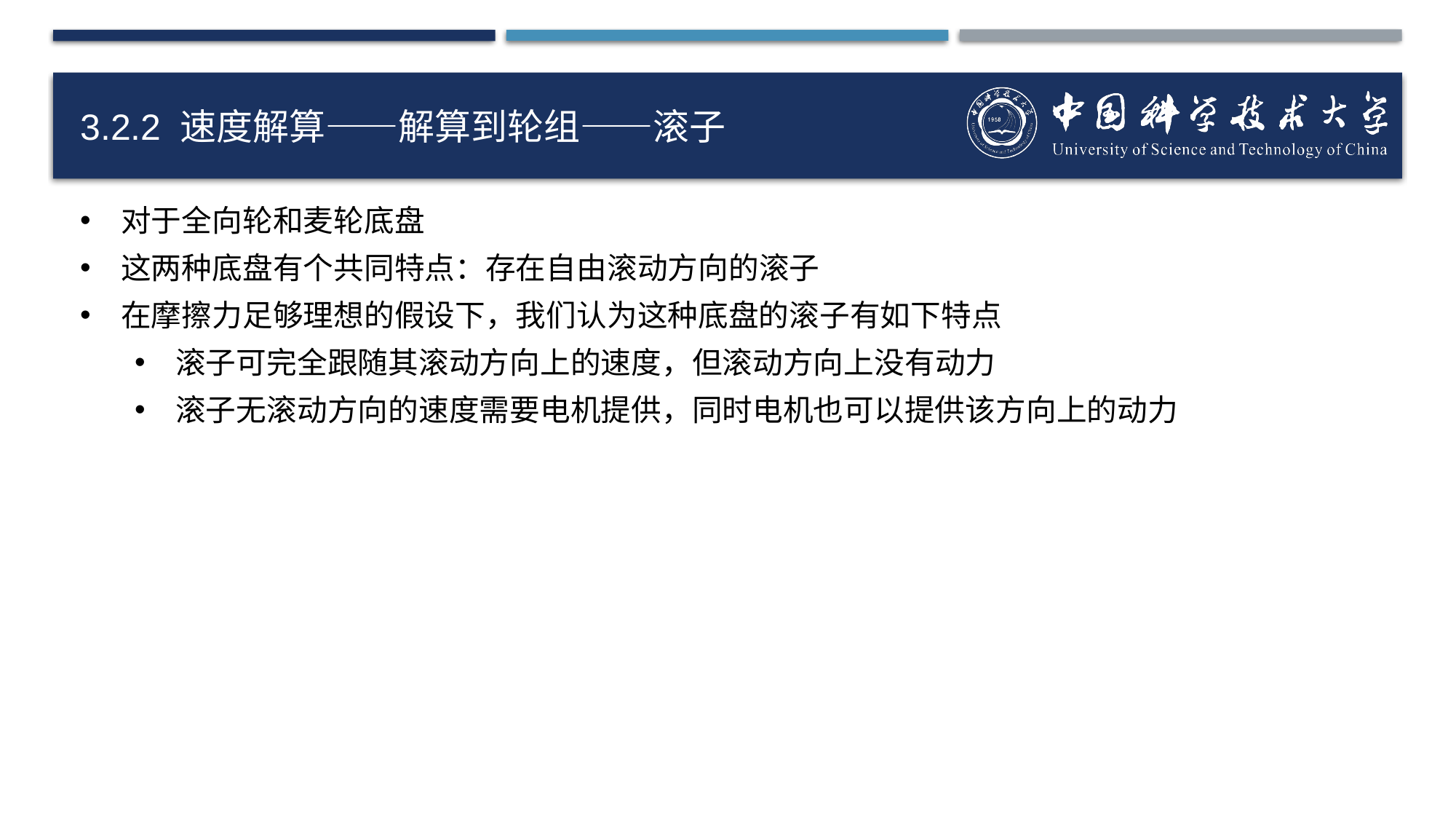

# 3.2.2 速度解算——解算到轮组——滚子
对于全向轮和麦轮底盘
这两种底盘有个共同特点：存在自由滚动方向的滚子
在摩擦力足够理想的假设下，我们认为这种底盘的滚子有如下特点
滚子可完全跟随其滚动方向上的速度，但滚动方向上没有动力
滚子无滚动方向的速度需要电机提供，同时电机也可以提供该方向上的动力